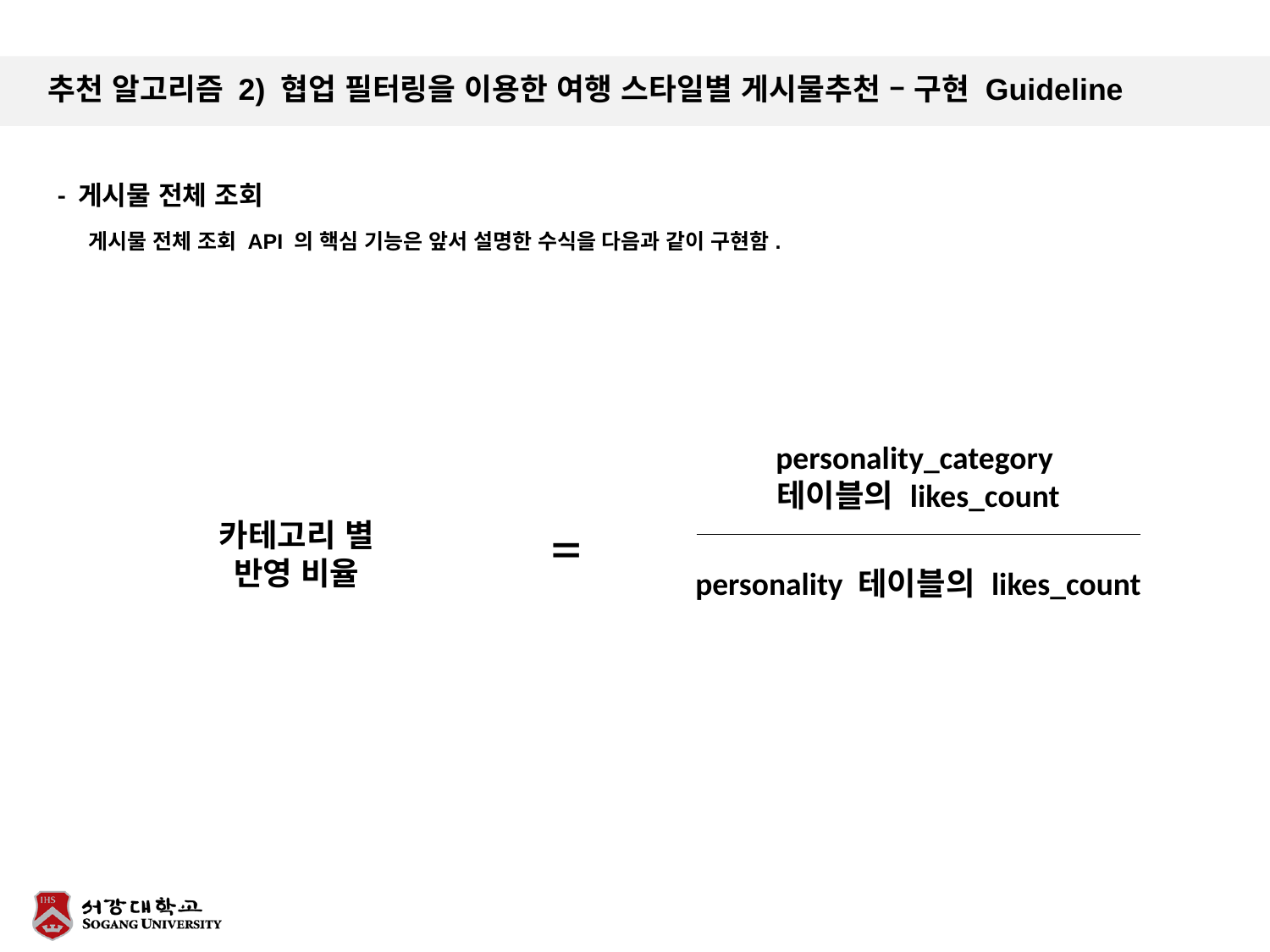

# 추천 알고리즘 2) 협업 필터링을 이용한 여행 스타일별 게시물추천 – 구현 Guideline
- 게시물 전체 조회
게시물 전체 조회 API 의 핵심 기능은 앞서 설명한 수식을 다음과 같이 구현함.
personality_category
테이블의 likes_count
=
카테고리 별
반영 비율
personality 테이블의 likes_count